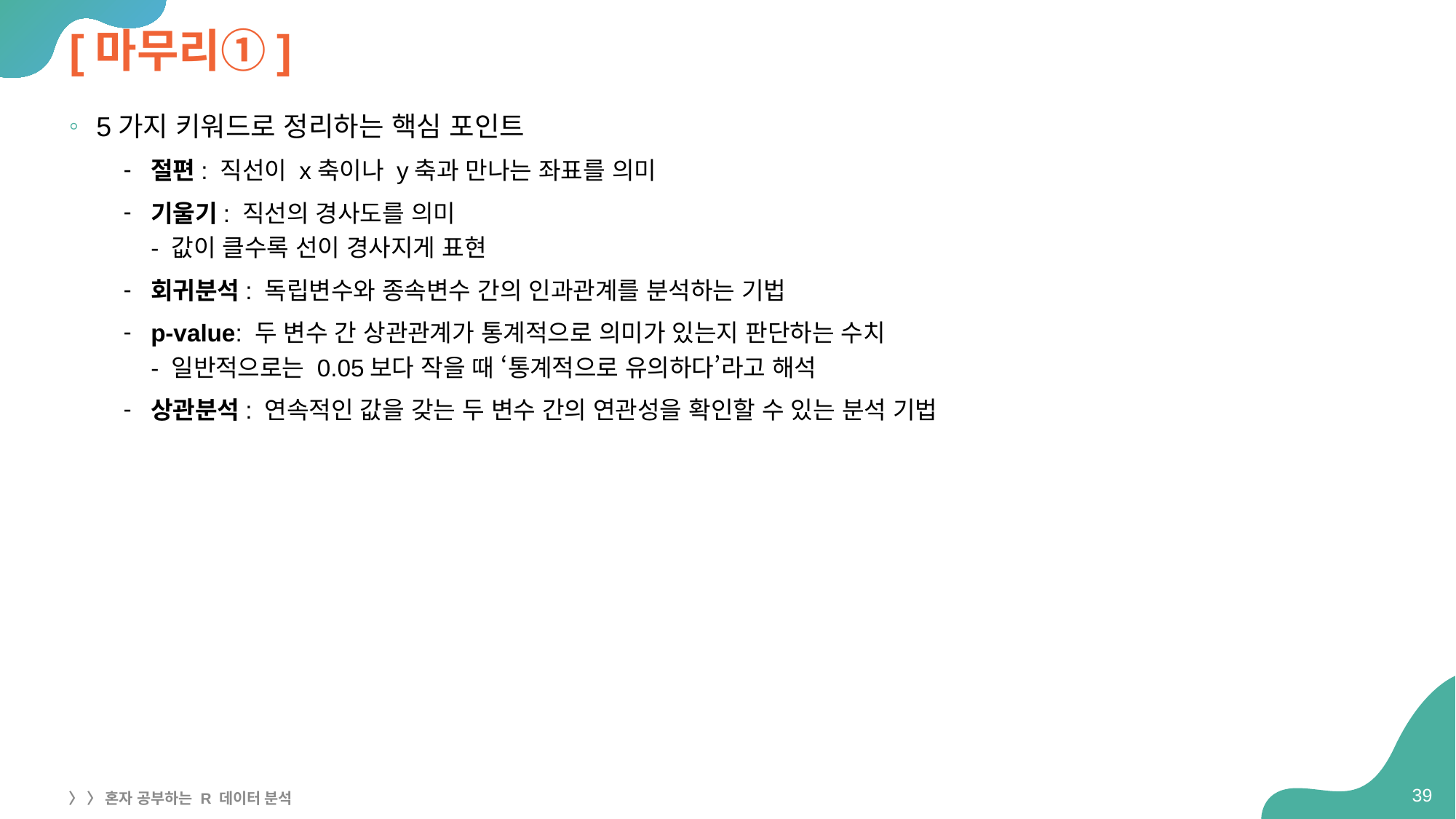

# [마무리①]
5가지 키워드로 정리하는 핵심 포인트
절편: 직선이 x축이나 y축과 만나는 좌표를 의미
기울기: 직선의 경사도를 의미
- 값이 클수록 선이 경사지게 표현
회귀분석: 독립변수와 종속변수 간의 인과관계를 분석하는 기법
p-value: 두 변수 간 상관관계가 통계적으로 의미가 있는지 판단하는 수치
- 일반적으로는 0.05보다 작을 때 ‘통계적으로 유의하다’라고 해석
상관분석: 연속적인 값을 갖는 두 변수 간의 연관성을 확인할 수 있는 분석 기법
39
〉 〉 혼자 공부하는 R 데이터 분석